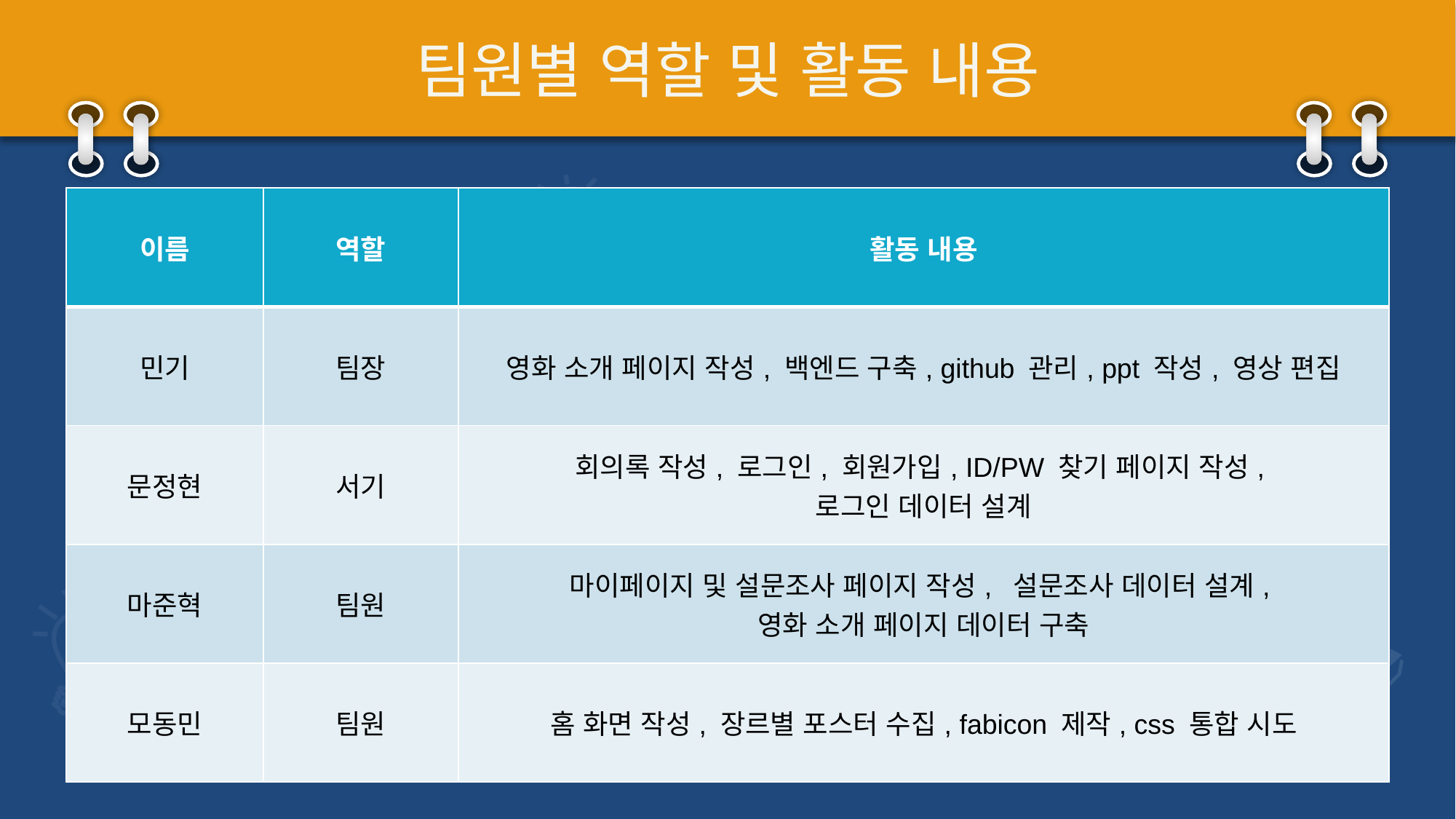

# 팀원별 역할 및 활동 내용
| 이름 | 역할 | 활동 내용 |
| --- | --- | --- |
| 민기 | 팀장 | 영화 소개 페이지 작성, 백엔드 구축, github 관리, ppt 작성, 영상 편집 |
| 문정현 | 서기 | 회의록 작성, 로그인, 회원가입, ID/PW 찾기 페이지 작성, 로그인 데이터 설계 |
| 마준혁 | 팀원 | 마이페이지 및 설문조사 페이지 작성, 설문조사 데이터 설계, 영화 소개 페이지 데이터 구축 |
| 모동민 | 팀원 | 홈 화면 작성, 장르별 포스터 수집, fabicon 제작, css 통합 시도 |